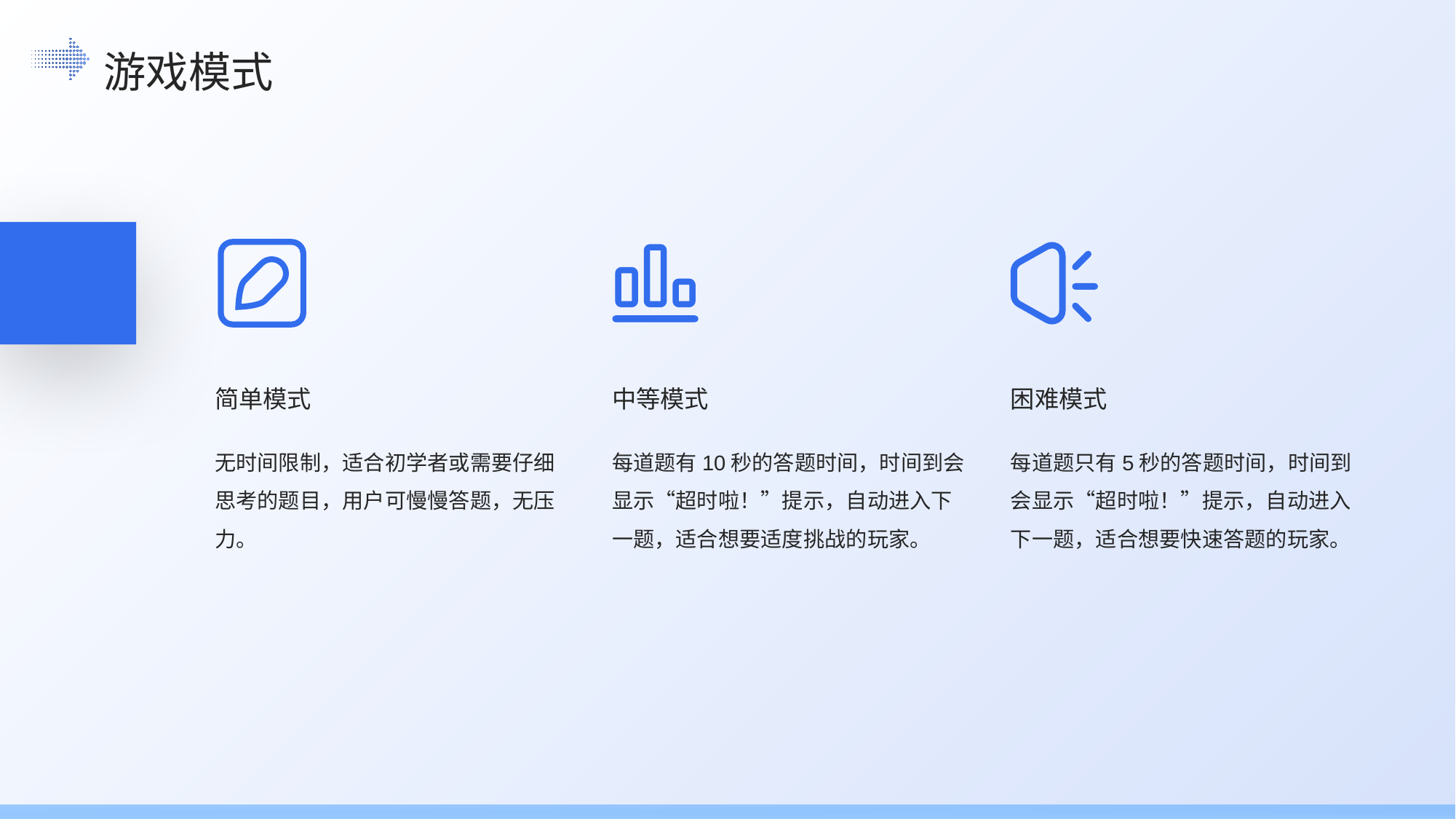

游戏模式

简单模式
中等模式
困难模式
无时间限制，适合初学者或需要仔细思考的题目，用户可慢慢答题，无压力。
每道题有10秒的答题时间，时间到会显示“超时啦！”提示，自动进入下一题，适合想要适度挑战的玩家。
每道题只有5秒的答题时间，时间到会显示“超时啦！”提示，自动进入下一题，适合想要快速答题的玩家。